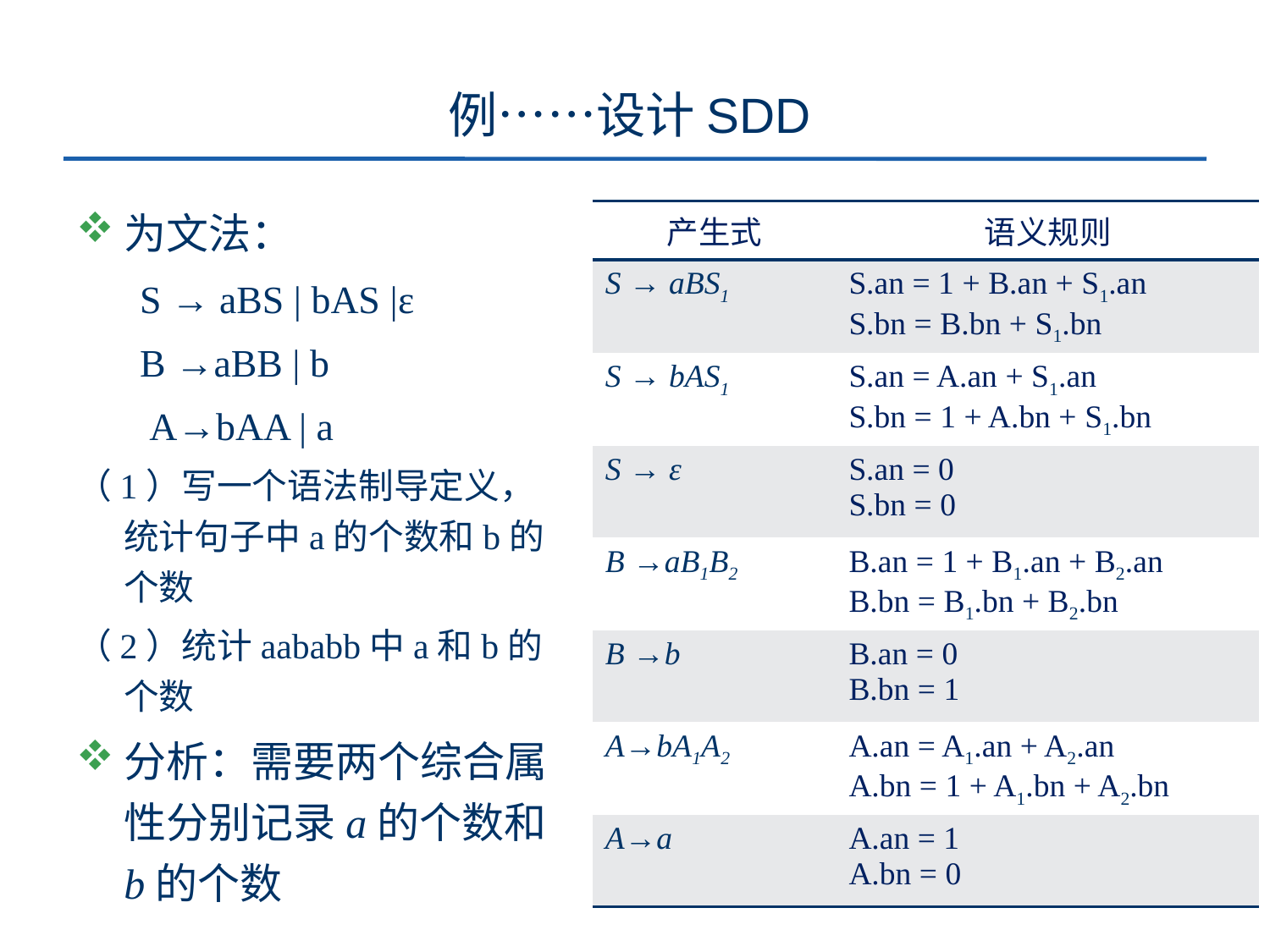

# 例……设计SDD
为文法：
S → aBS | bAS |ε
B →aBB | b
 A→bAA | a
（1）写一个语法制导定义，统计句子中a的个数和b的个数
（2）统计aababb中a和b的个数
分析：需要两个综合属性分别记录a的个数和b的个数
| 产生式 | 语义规则 |
| --- | --- |
| S → aBS1 | S.an = 1 + B.an + S1.an S.bn = B.bn + S1.bn |
| S → bAS1 | S.an = A.an + S1.an S.bn = 1 + A.bn + S1.bn |
| S → ε | S.an = 0 S.bn = 0 |
| B →aB1B2 | B.an = 1 + B1.an + B2.an B.bn = B1.bn + B2.bn |
| B →b | B.an = 0 B.bn = 1 |
| A→bA1A2 | A.an = A1.an + A2.an A.bn = 1 + A1.bn + A2.bn |
| A→a | A.an = 1 A.bn = 0 |